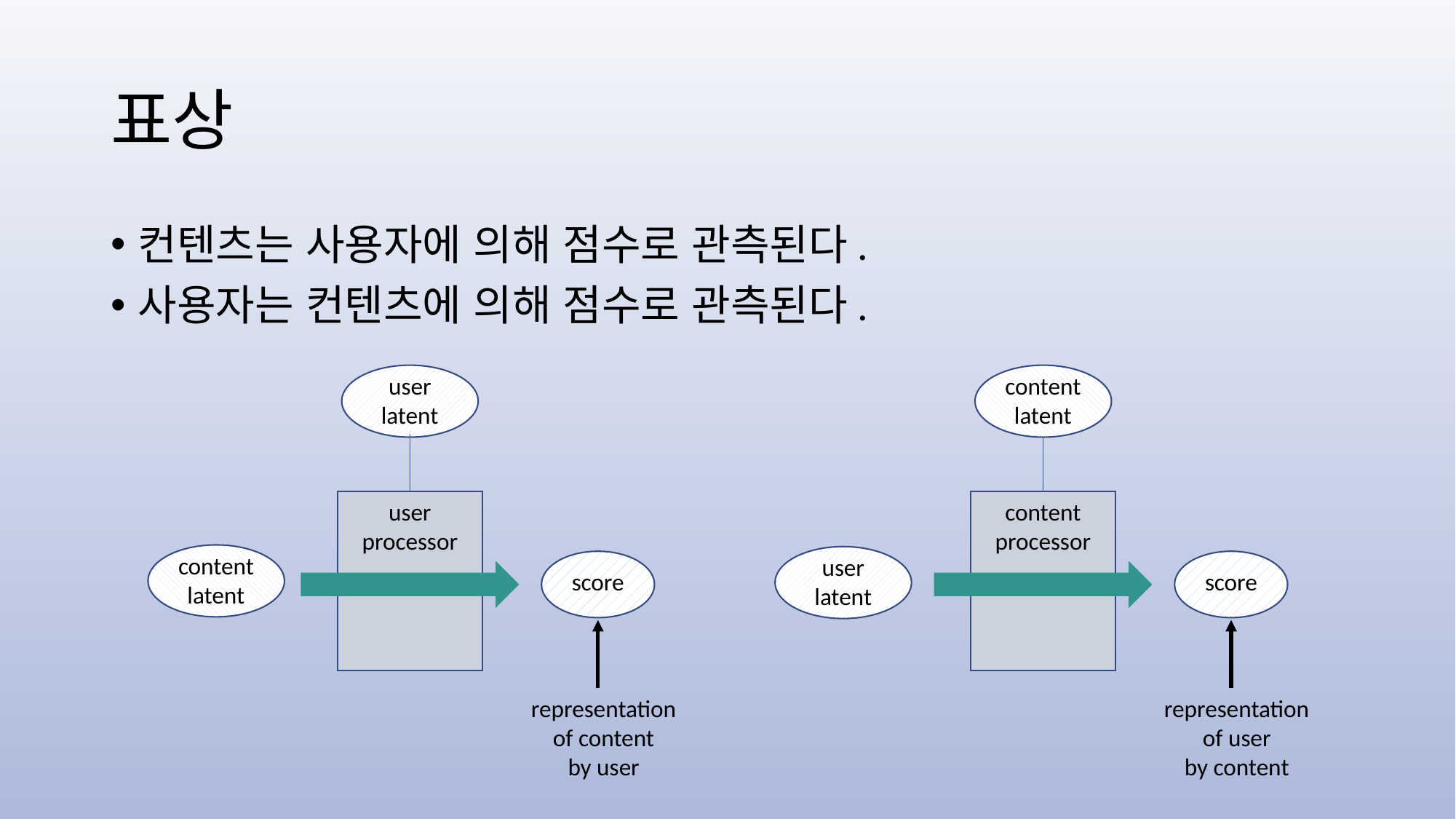

# 표상
컨텐츠는 사용자에 의해 점수로 관측된다.
사용자는 컨텐츠에 의해 점수로 관측된다.

user
latent

content
latent

user
processor

content
processor

content
latent

user
latent

score

score
representation
of content
by user
representation
of user
by content